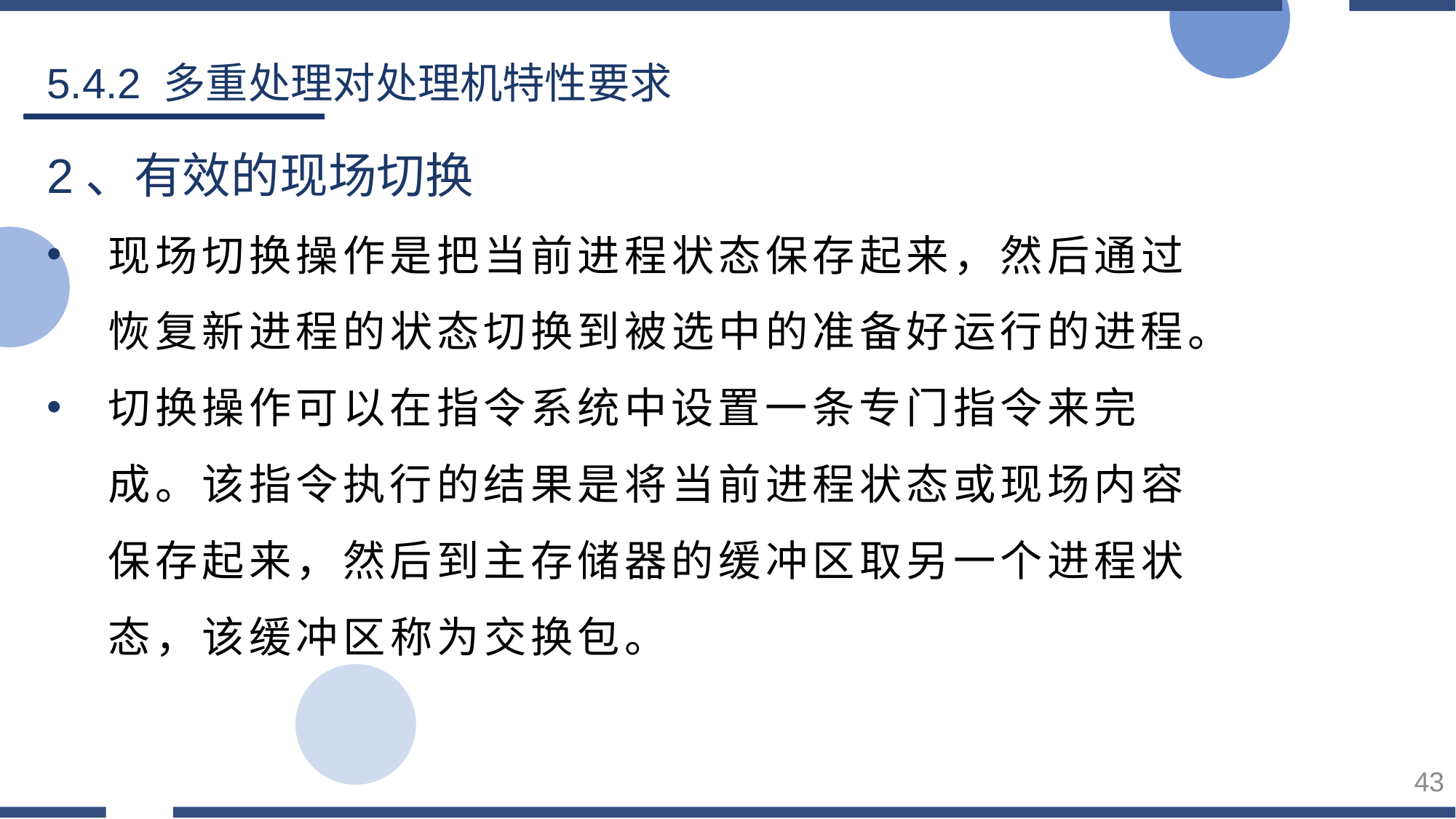

5.4.2 多重处理对处理机特性要求
2、有效的现场切换
现场切换操作是把当前进程状态保存起来，然后通过恢复新进程的状态切换到被选中的准备好运行的进程。
切换操作可以在指令系统中设置一条专门指令来完成。该指令执行的结果是将当前进程状态或现场内容保存起来，然后到主存储器的缓冲区取另一个进程状态，该缓冲区称为交换包。

43